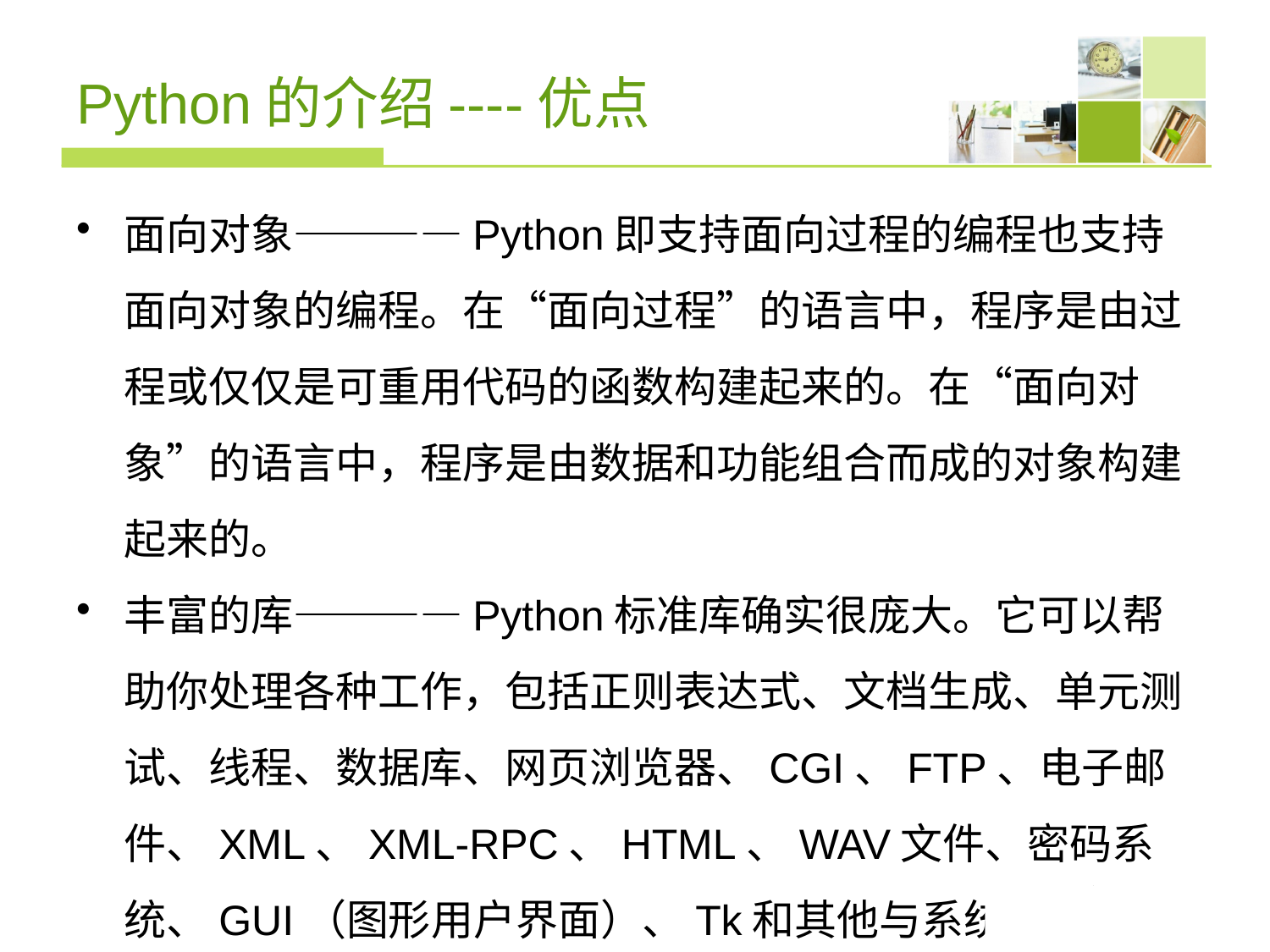

# Python的介绍----优点
面向对象————Python即支持面向过程的编程也支持面向对象的编程。在“面向过程”的语言中，程序是由过程或仅仅是可重用代码的函数构建起来的。在“面向对象”的语言中，程序是由数据和功能组合而成的对象构建起来的。
丰富的库————Python标准库确实很庞大。它可以帮助你处理各种工作，包括正则表达式、文档生成、单元测试、线程、数据库、网页浏览器、CGI、FTP、电子邮件、XML、XML-RPC、HTML、WAV文件、密码系统、GUI（图形用户界面）、Tk和其他与系统有关的操作